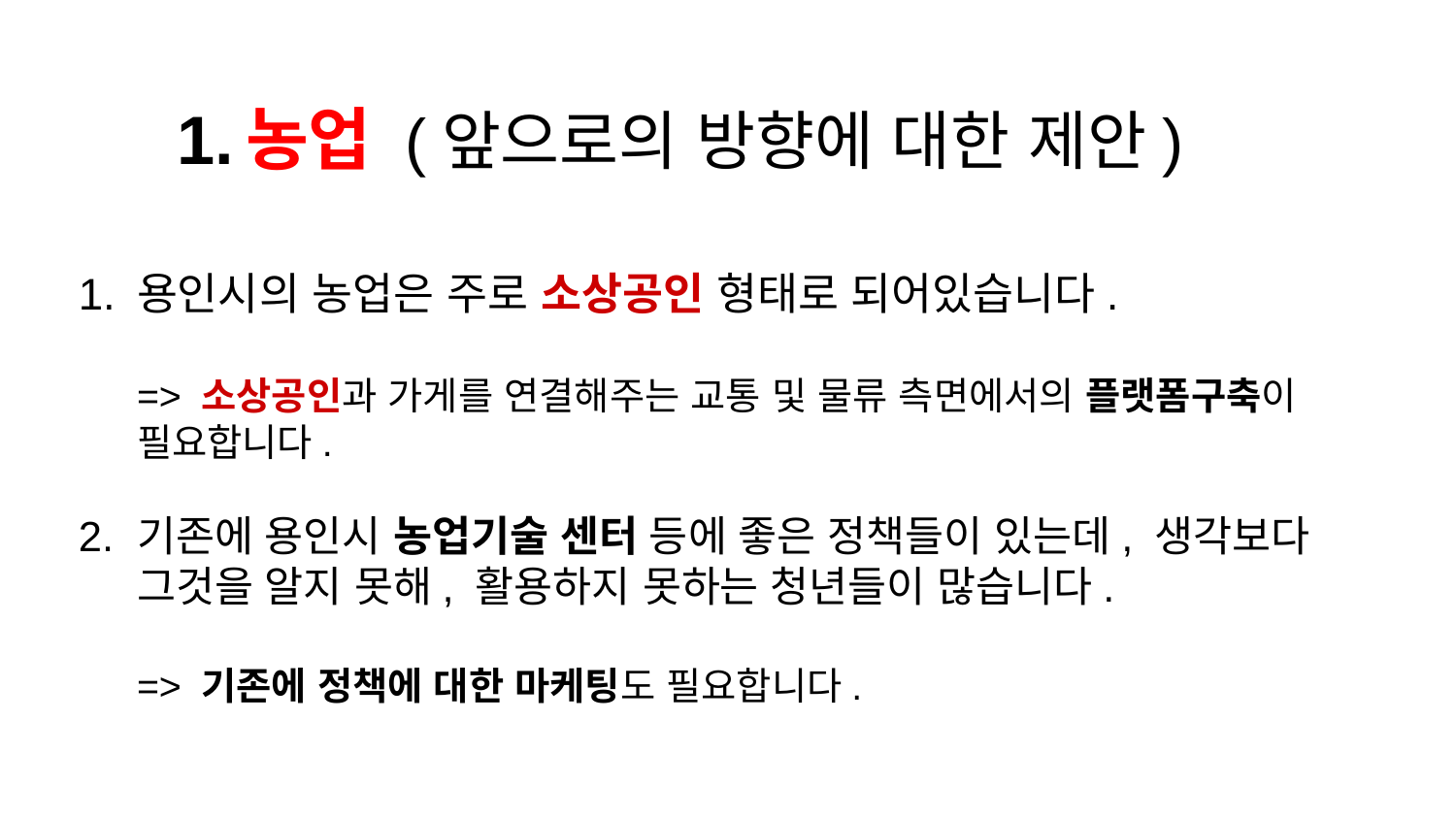

# 농업 (앞으로의 방향에 대한 제안)
용인시의 농업은 주로 소상공인 형태로 되어있습니다.

=> 소상공인과 가게를 연결해주는 교통 및 물류 측면에서의 플랫폼구축이 필요합니다.

기존에 용인시 농업기술 센터 등에 좋은 정책들이 있는데, 생각보다 그것을 알지 못해, 활용하지 못하는 청년들이 많습니다.

=> 기존에 정책에 대한 마케팅도 필요합니다.